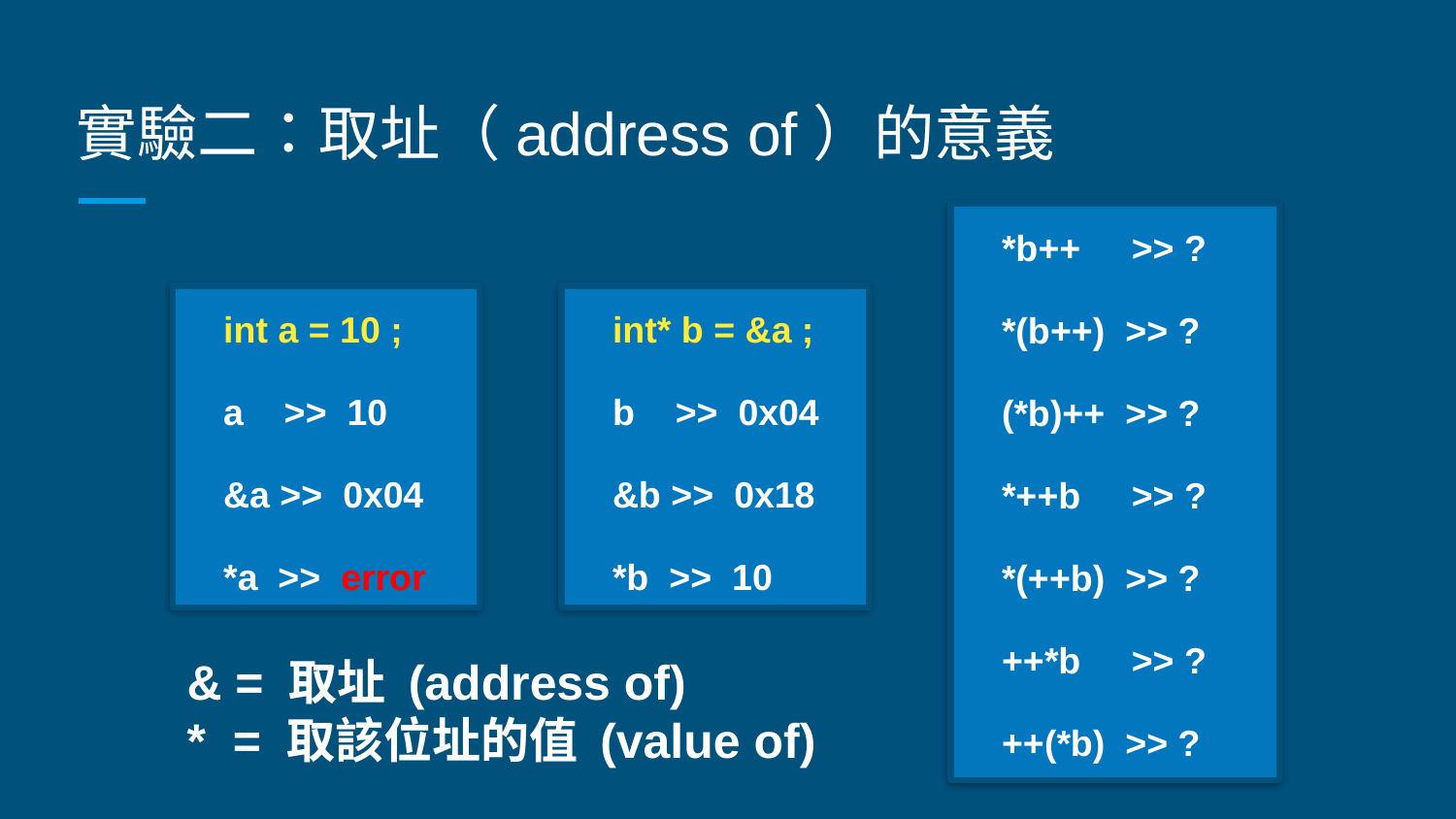

# 實驗二：取址（address of）的意義
*b++     >> ?
*(b++)  >> ?
(*b)++  >> ?
*++b     >> ?
*(++b)  >> ?
++*b     >> ?
++(*b)  >> ?

int a = 10 ;
a    >>  10
&a >>  0x04
*a  >>  error

int* b = &a ;
b    >>  0x04
&b >>  0x18
*b  >>  10

& = 取址 (address of)
*  = 取該位址的值 (value of)